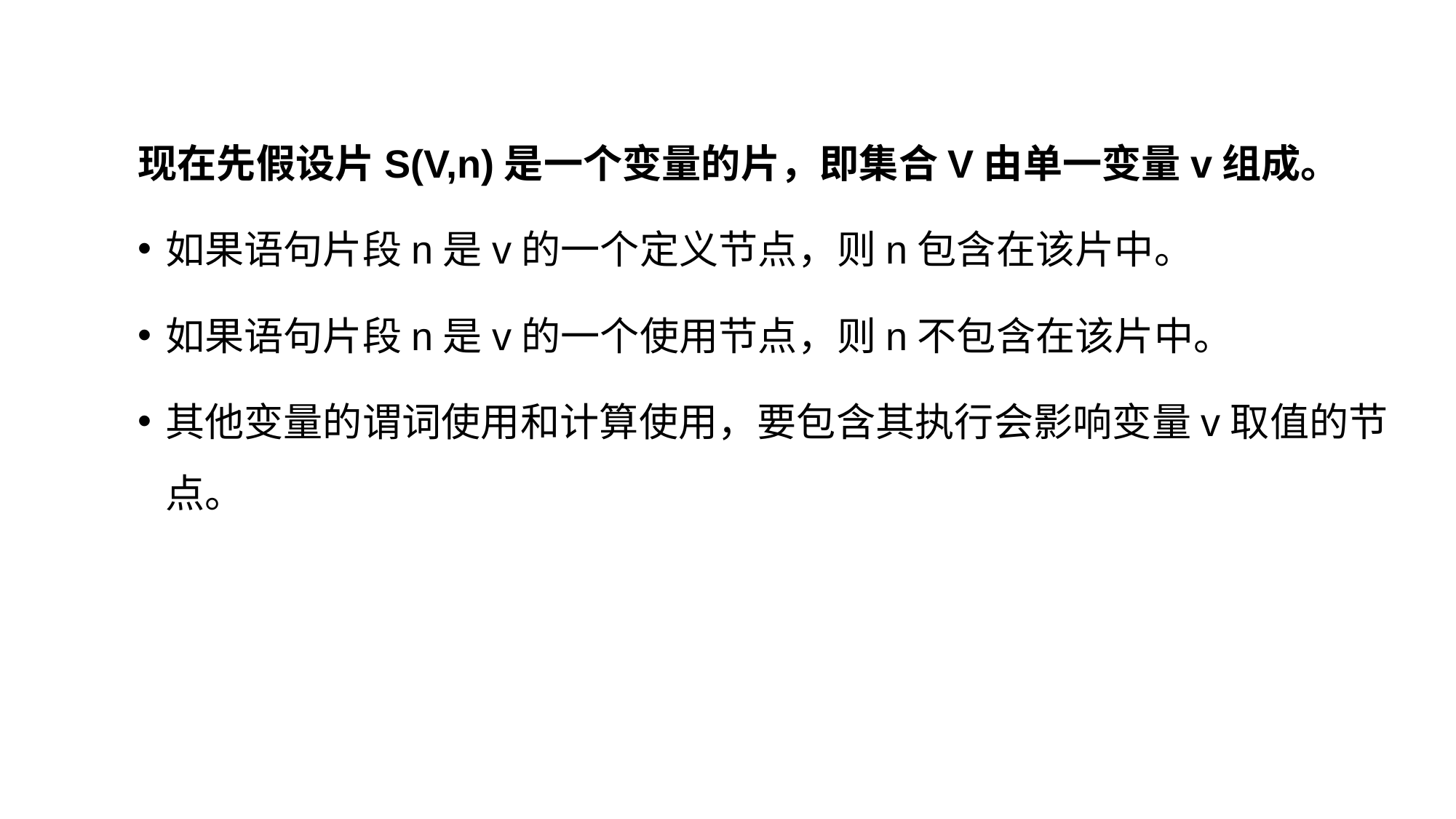

现在先假设片S(V,n)是一个变量的片，即集合V由单一变量v组成。
如果语句片段n是v的一个定义节点，则n包含在该片中。
如果语句片段n是v的一个使用节点，则n不包含在该片中。
其他变量的谓词使用和计算使用，要包含其执行会影响变量v取值的节点。